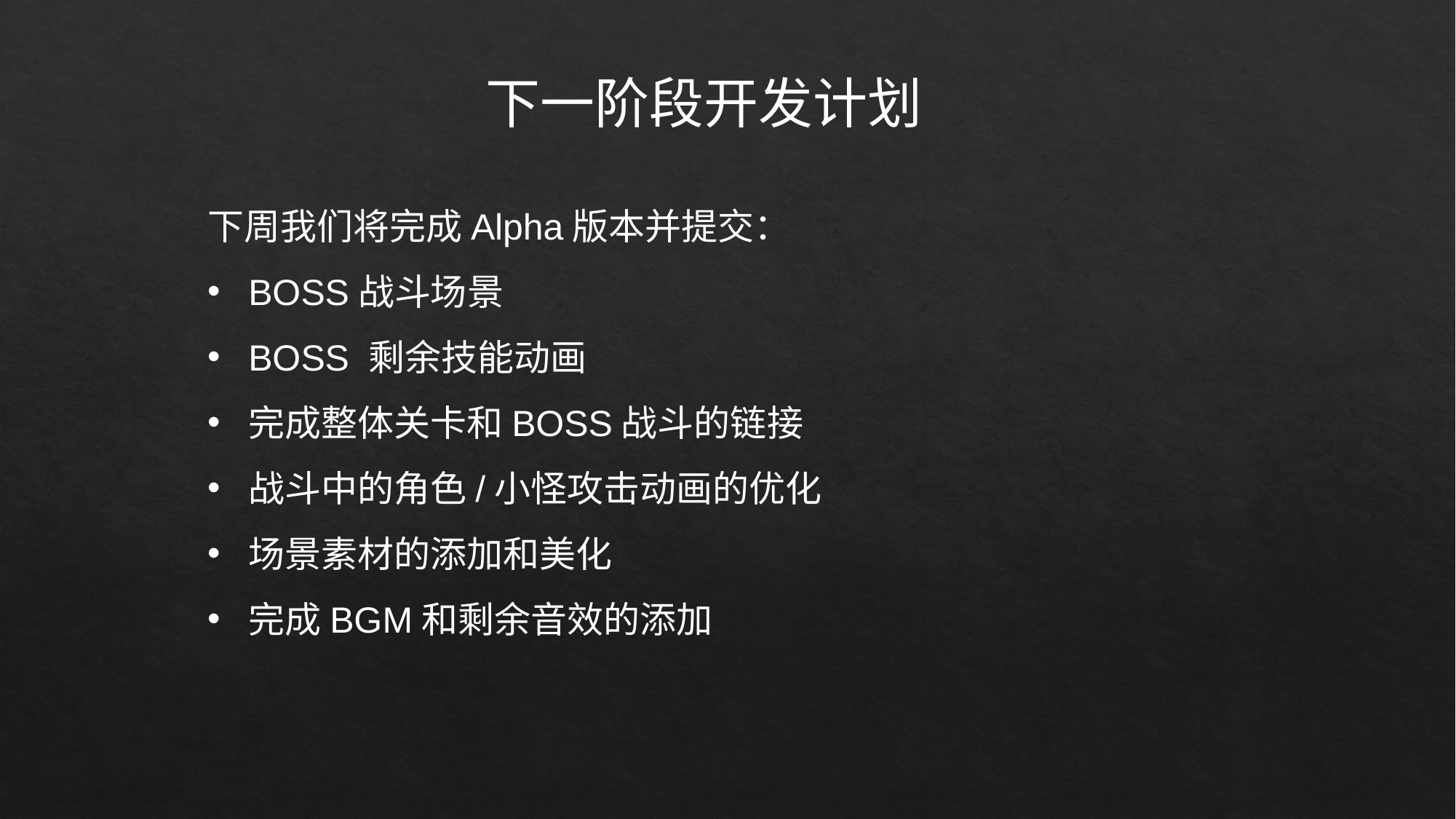

下一阶段开发计划
下周我们将完成Alpha版本并提交：
BOSS战斗场景
BOSS 剩余技能动画
完成整体关卡和BOSS战斗的链接
战斗中的角色/小怪攻击动画的优化
场景素材的添加和美化
完成BGM和剩余音效的添加